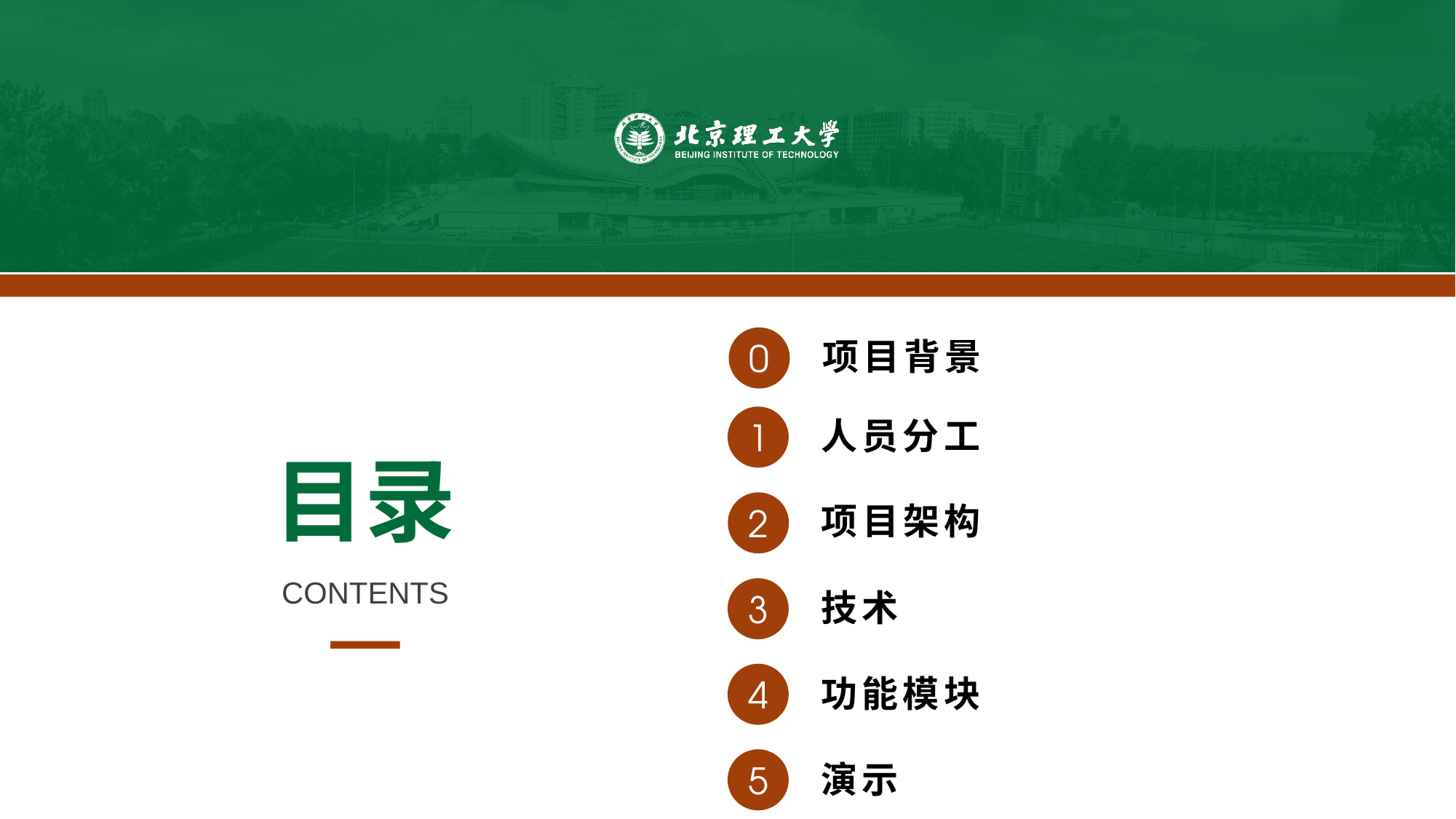

0
项目背景
1
人员分工
目录
2
项目架构
CONTENTS
3
技术

4
功能模块
5
演示